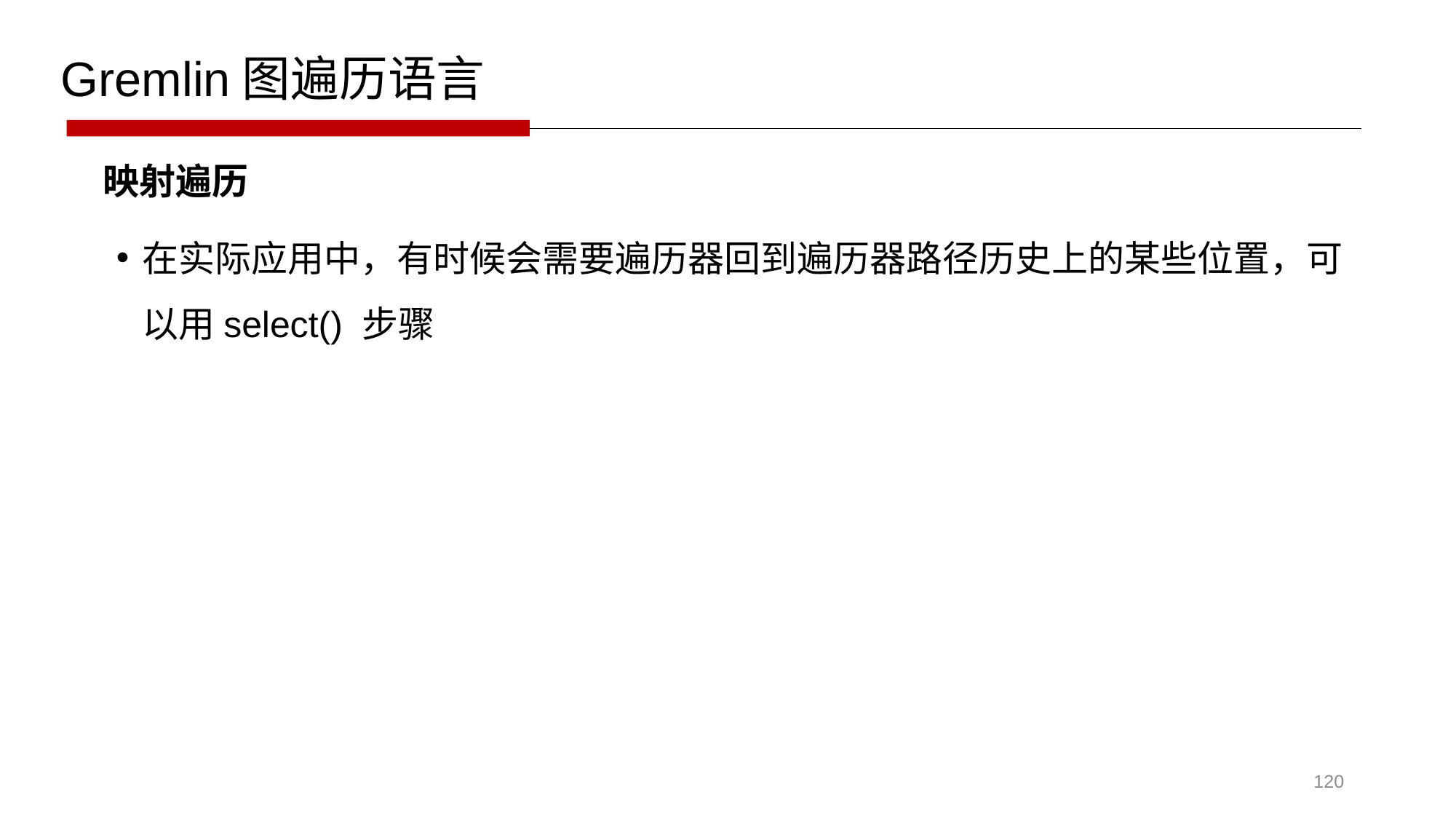

Gremlin图遍历语言

映射遍历
在实际应用中，有时候会需要遍历器回到遍历器路径历史上的某些位置，可以用select() 步骤
120